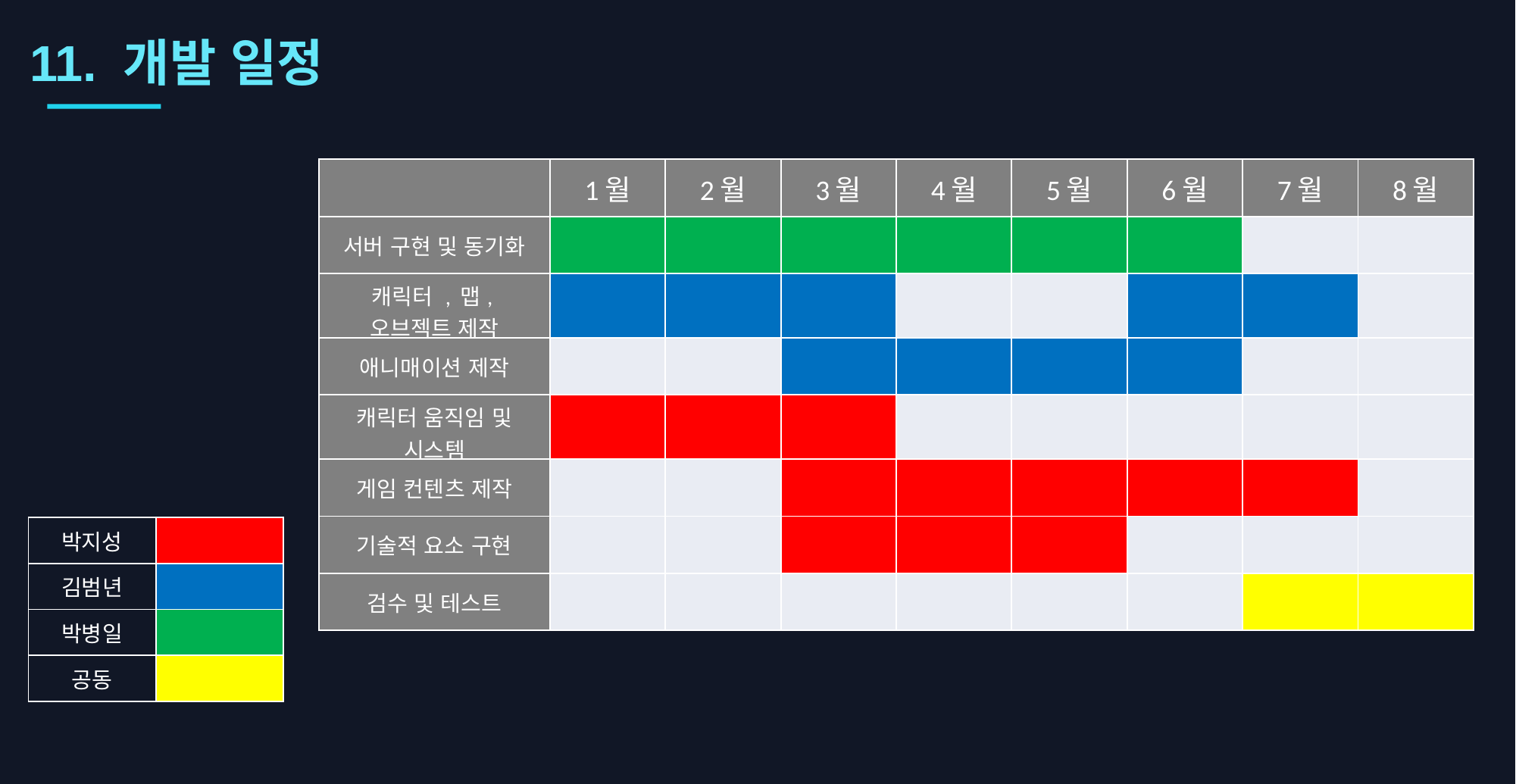

11. 개발 일정
|  | 1월 | 2월 | 3월 | 4월 | 5월 | 6월 | 7월 | 8월 |
| --- | --- | --- | --- | --- | --- | --- | --- | --- |
| 서버 구현 및 동기화 |  |  |  |  |  |  |  |  |
| 캐릭터 , 맵, 오브젝트 제작 |  |  |  |  |  |  |  |  |
| 애니매이션 제작 |  |  |  |  |  |  |  |  |
| 캐릭터 움직임 및 시스템 |  |  |  |  |  |  |  |  |
| 게임 컨텐츠 제작 |  |  |  |  |  |  |  |  |
| 기술적 요소 구현 |  |  |  |  |  |  |  |  |
| 검수 및 테스트 |  |  |  |  |  |  |  |  |
| 박지성 |  |
| --- | --- |
| 김범년 |  |
| 박병일 |  |
| 공동 |  |